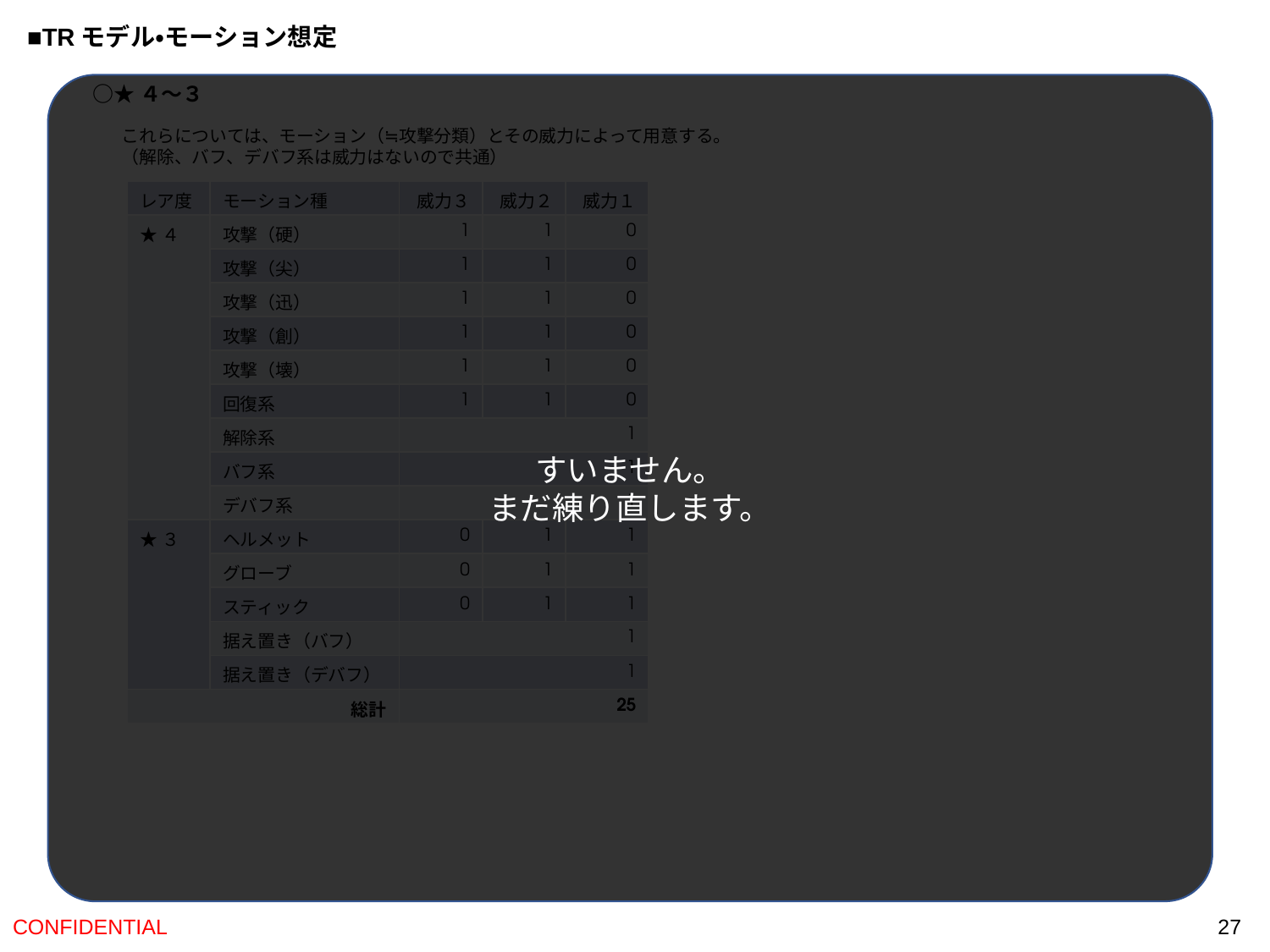

■TRモデル・モーション想定
すいません。
まだ練り直します。
○★４～３
これらについては、モーション（≒攻撃分類）とその威力によって用意する。
（解除、バフ、デバフ系は威力はないので共通）
| レア度 | モーション種 | 威力３ | 威力２ | 威力１ |
| --- | --- | --- | --- | --- |
| ★４ | 攻撃（硬） | 1 | 1 | 0 |
|  | 攻撃（尖） | 1 | 1 | 0 |
|  | 攻撃（迅） | 1 | 1 | 0 |
|  | 攻撃（創） | 1 | 1 | 0 |
|  | 攻撃（壊） | 1 | 1 | 0 |
|  | 回復系 | 1 | 1 | 0 |
|  | 解除系 | 1 |  |  |
|  | バフ系 | 1 |  |  |
|  | デバフ系 | 1 |  |  |
| ★３ | ヘルメット | 0 | 1 | 1 |
|  | グローブ | 0 | 1 | 1 |
|  | スティック | 0 | 1 | 1 |
|  | 据え置き（バフ） | 1 |  |  |
|  | 据え置き（デバフ） | 1 |  |  |
| 総計 |  | 25 |  |  |
27
CONFIDENTIAL